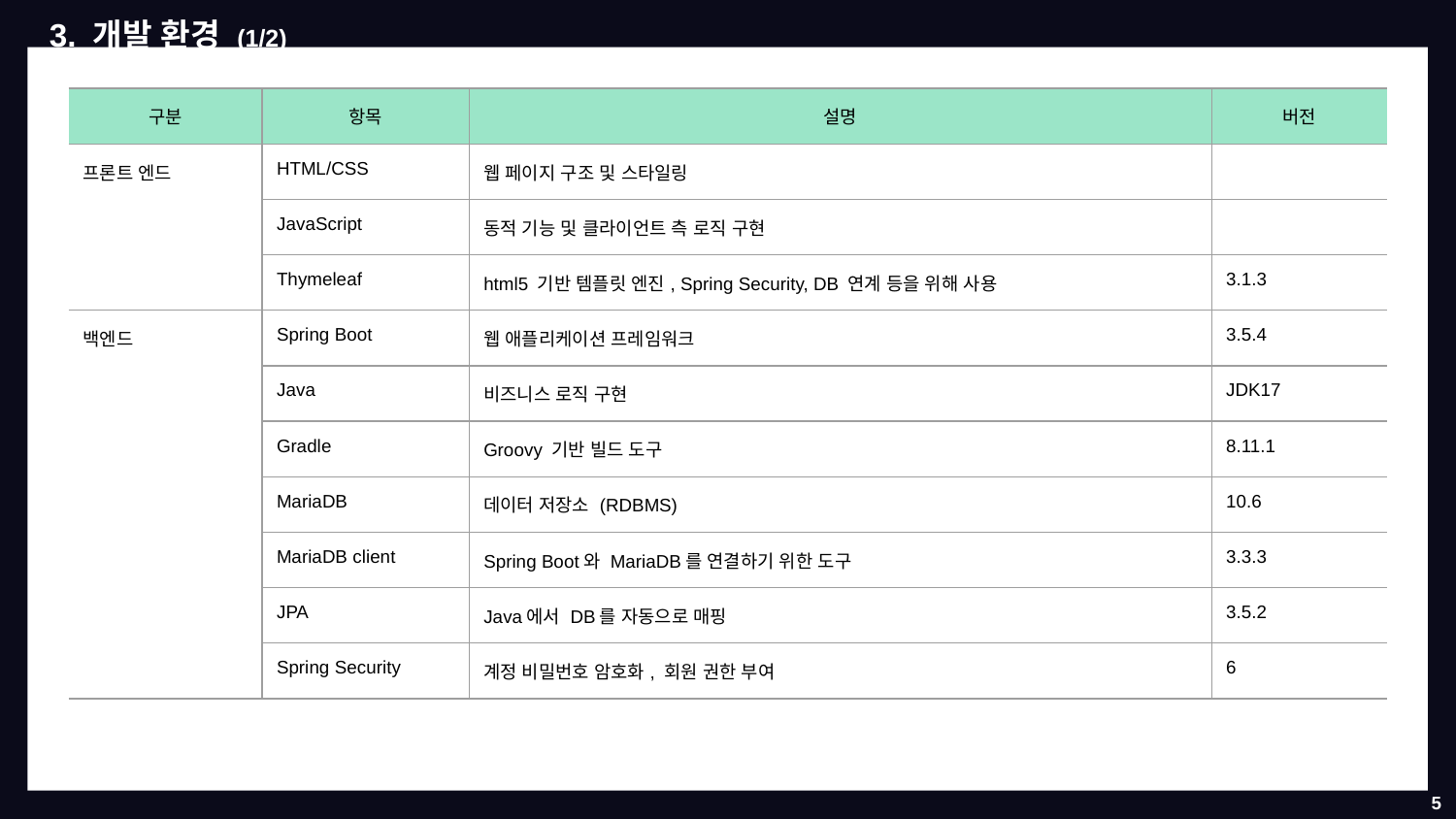

3. 개발 환경 (1/2)
| 구분 | 항목 | 설명 | 버전 |
| --- | --- | --- | --- |
| 프론트 엔드 | HTML/CSS | 웹 페이지 구조 및 스타일링 |  |
|  | JavaScript | 동적 기능 및 클라이언트 측 로직 구현 |  |
|  | Thymeleaf | html5 기반 템플릿 엔진, Spring Security, DB 연계 등을 위해 사용 | 3.1.3 |
| 백엔드 | Spring Boot | 웹 애플리케이션 프레임워크 | 3.5.4 |
|  | Java | 비즈니스 로직 구현 | JDK17 |
|  | Gradle | Groovy 기반 빌드 도구 | 8.11.1 |
|  | MariaDB | 데이터 저장소 (RDBMS) | 10.6 |
|  | MariaDB client | Spring Boot와 MariaDB를 연결하기 위한 도구 | 3.3.3 |
|  | JPA | Java에서 DB를 자동으로 매핑 | 3.5.2 |
|  | Spring Security | 계정 비밀번호 암호화, 회원 권한 부여 | 6 |
5